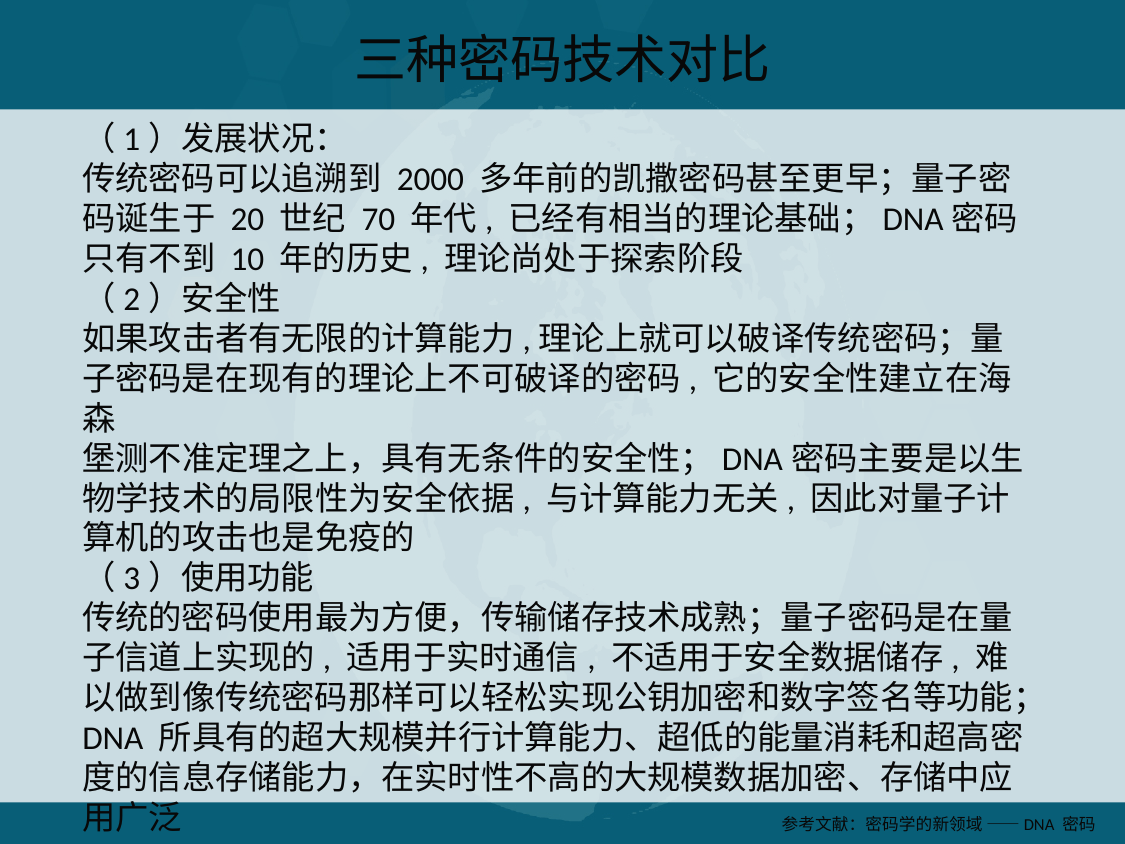

三种密码技术对比
（1）发展状况：
传统密码可以追溯到 2000 多年前的凯撒密码甚至更早；量子密码诞生于 20 世纪 70 年代, 已经有相当的理论基础；DNA密码只有不到 10 年的历史, 理论尚处于探索阶段
（2）安全性
如果攻击者有无限的计算能力,理论上就可以破译传统密码；量子密码是在现有的理论上不可破译的密码, 它的安全性建立在海森
堡测不准定理之上，具有无条件的安全性；DNA密码主要是以生物学技术的局限性为安全依据, 与计算能力无关, 因此对量子计算机的攻击也是免疫的
（3）使用功能
传统的密码使用最为方便，传输储存技术成熟；量子密码是在量子信道上实现的, 适用于实时通信, 不适用于安全数据储存, 难以做到像传统密码那样可以轻松实现公钥加密和数字签名等功能；DNA 所具有的超大规模并行计算能力、超低的能量消耗和超高密度的信息存储能力，在实时性不高的大规模数据加密、存储中应用广泛
参考文献：密码学的新领域 ——DNA 密码